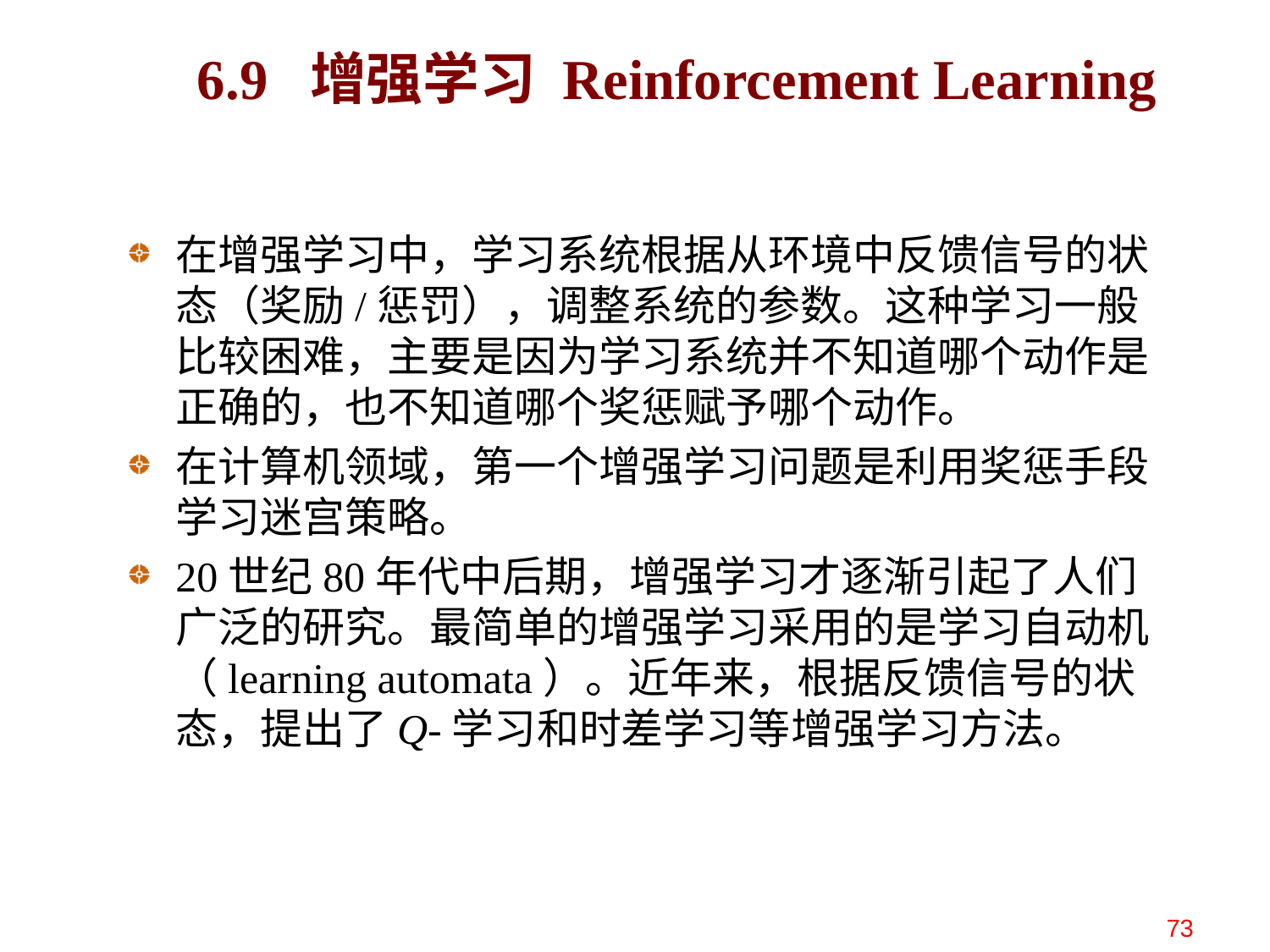

# 6.9  增强学习 Reinforcement Learning

在增强学习中，学习系统根据从环境中反馈信号的状态（奖励/惩罚），调整系统的参数。这种学习一般比较困难，主要是因为学习系统并不知道哪个动作是正确的，也不知道哪个奖惩赋予哪个动作。
在计算机领域，第一个增强学习问题是利用奖惩手段学习迷宫策略。
20世纪80年代中后期，增强学习才逐渐引起了人们广泛的研究。最简单的增强学习采用的是学习自动机（learning automata）。近年来，根据反馈信号的状态，提出了Q-学习和时差学习等增强学习方法。

73